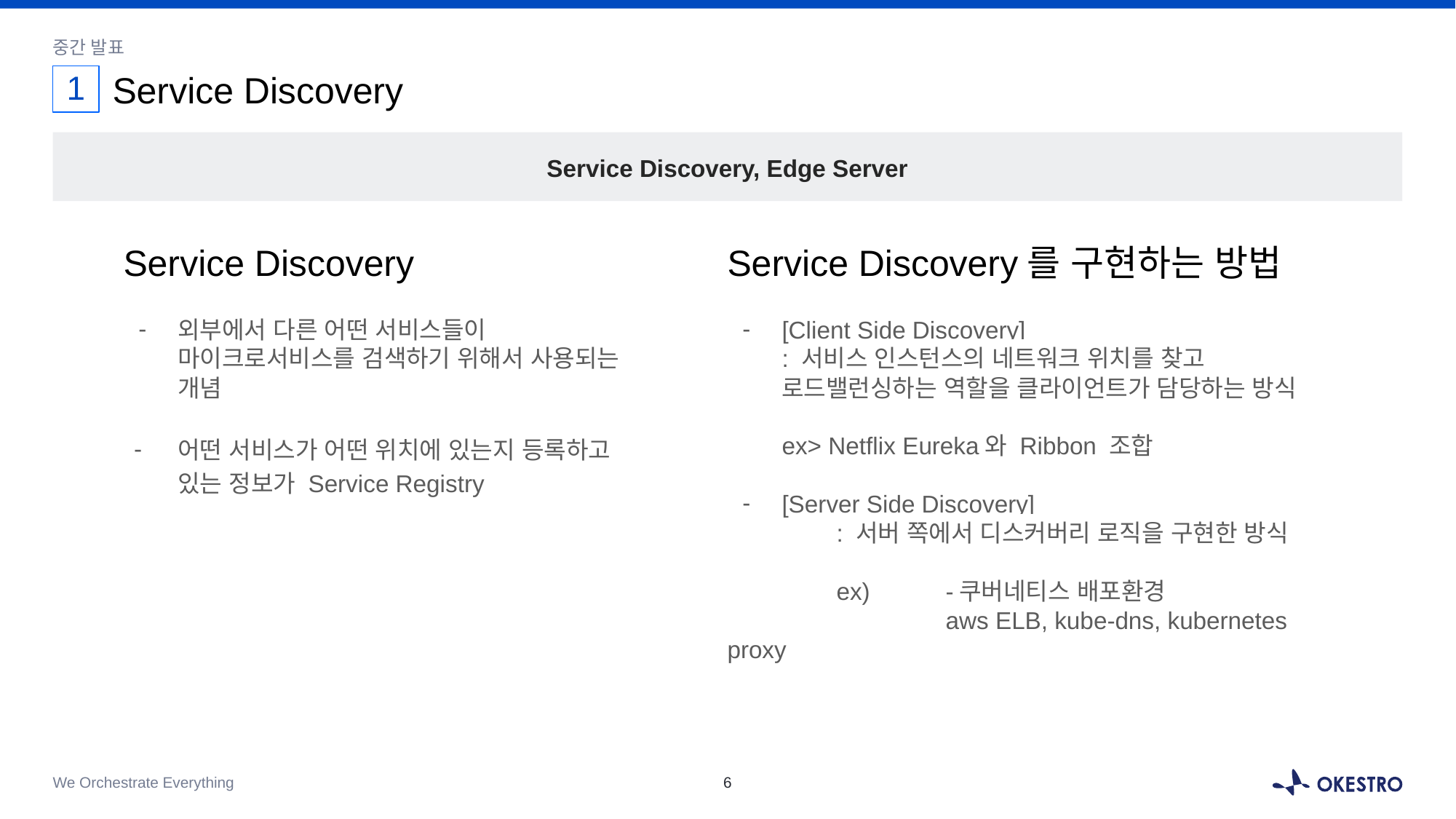

중간 발표
1
# Service Discovery
Service Discovery, Edge Server

Service Discovery

외부에서 다른 어떤 서비스들이 마이크로서비스를 검색하기 위해서 사용되는 개념
어떤 서비스가 어떤 위치에 있는지 등록하고 있는 정보가 Service Registry
Service Discovery를 구현하는 방법

[Client Side Discovery]
: 서비스 인스턴스의 네트워크 위치를 찾고 로드밸런싱하는 역할을 클라이언트가 담당하는 방식
ex> Netflix Eureka와 Ribbon 조합
[Server Side Discovery]
	: 서버 쪽에서 디스커버리 로직을 구현한 방식
	ex)  	-쿠버네티스 배포환경
		aws ELB, kube-dns, kubernetes proxy